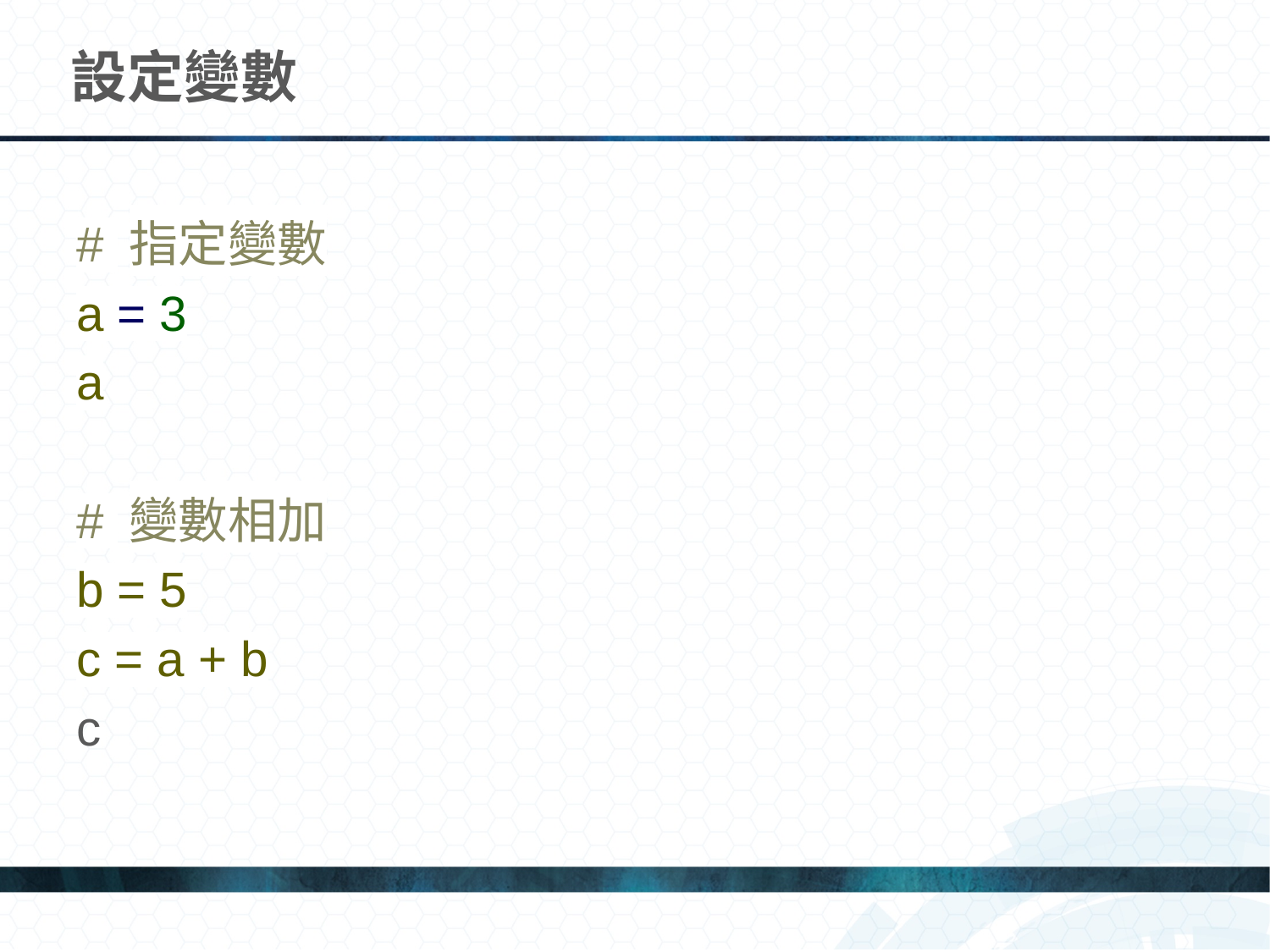

# 設定變數
# 指定變數
a = 3
a

# 變數相加
b = 5
c = a + b
c